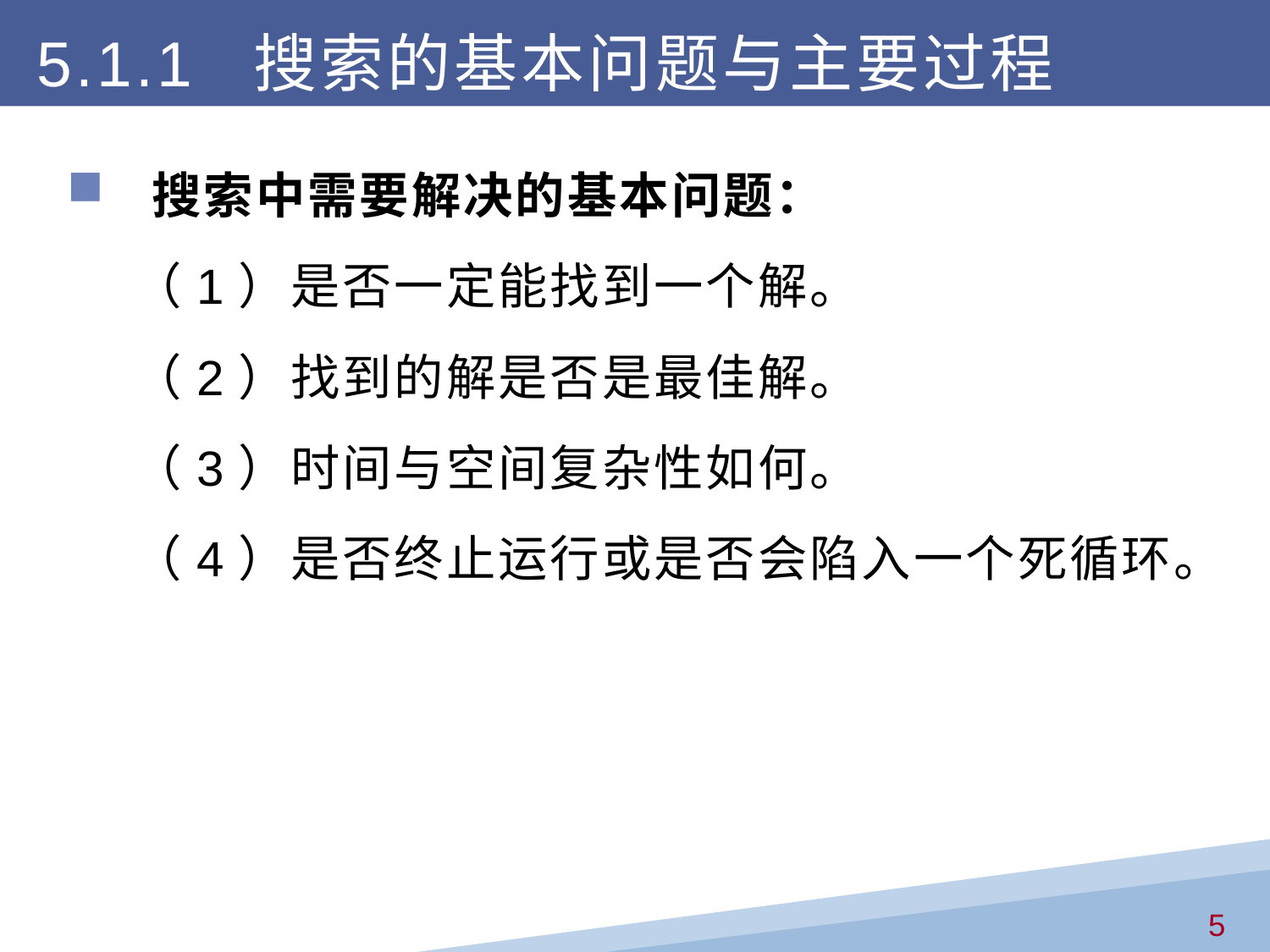

5.1.1  搜索的基本问题与主要过程
搜索中需要解决的基本问题：
（1）是否一定能找到一个解。
（2）找到的解是否是最佳解。
（3）时间与空间复杂性如何。
（4）是否终止运行或是否会陷入一个死循环。

5